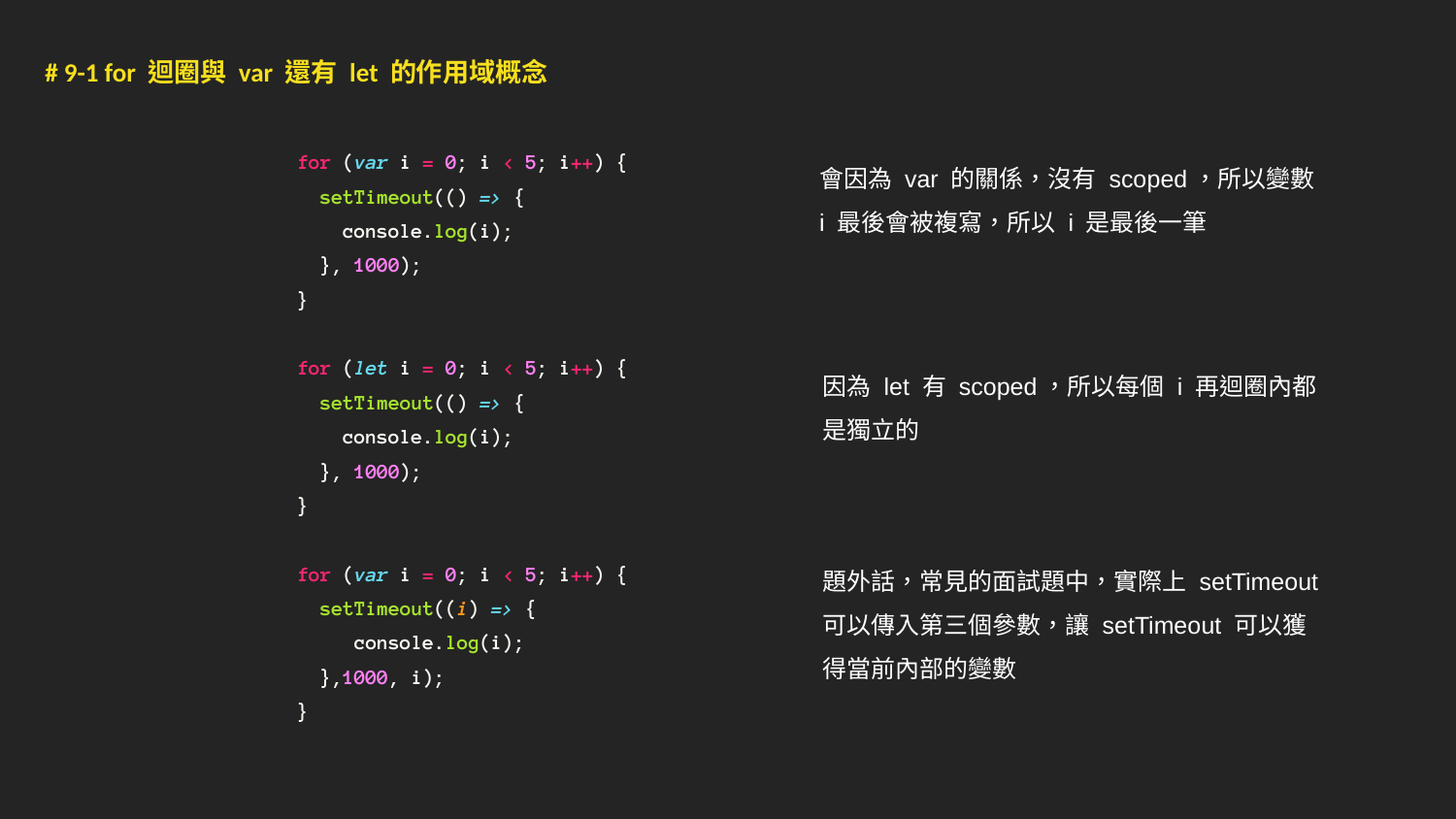

# 9-1 for 迴圈與 var 還有 let 的作用域概念
for (var i = 0; i < 5; i++) {
  setTimeout(() => {
    console.log(i);
  }, 1000);
}

for (let i = 0; i < 5; i++) {
  setTimeout(() => {
    console.log(i);
  }, 1000);
}

for (var i = 0; i < 5; i++) {
  setTimeout((i) => {
     console.log(i);
  },1000, i);
}
會因為 var 的關係，沒有 scoped，所以變數 i 最後會被複寫，所以 i 是最後一筆
因為 let 有 scoped，所以每個 i 再迴圈內都是獨立的
題外話，常見的面試題中，實際上 setTimeout 可以傳入第三個參數，讓 setTimeout 可以獲得當前內部的變數